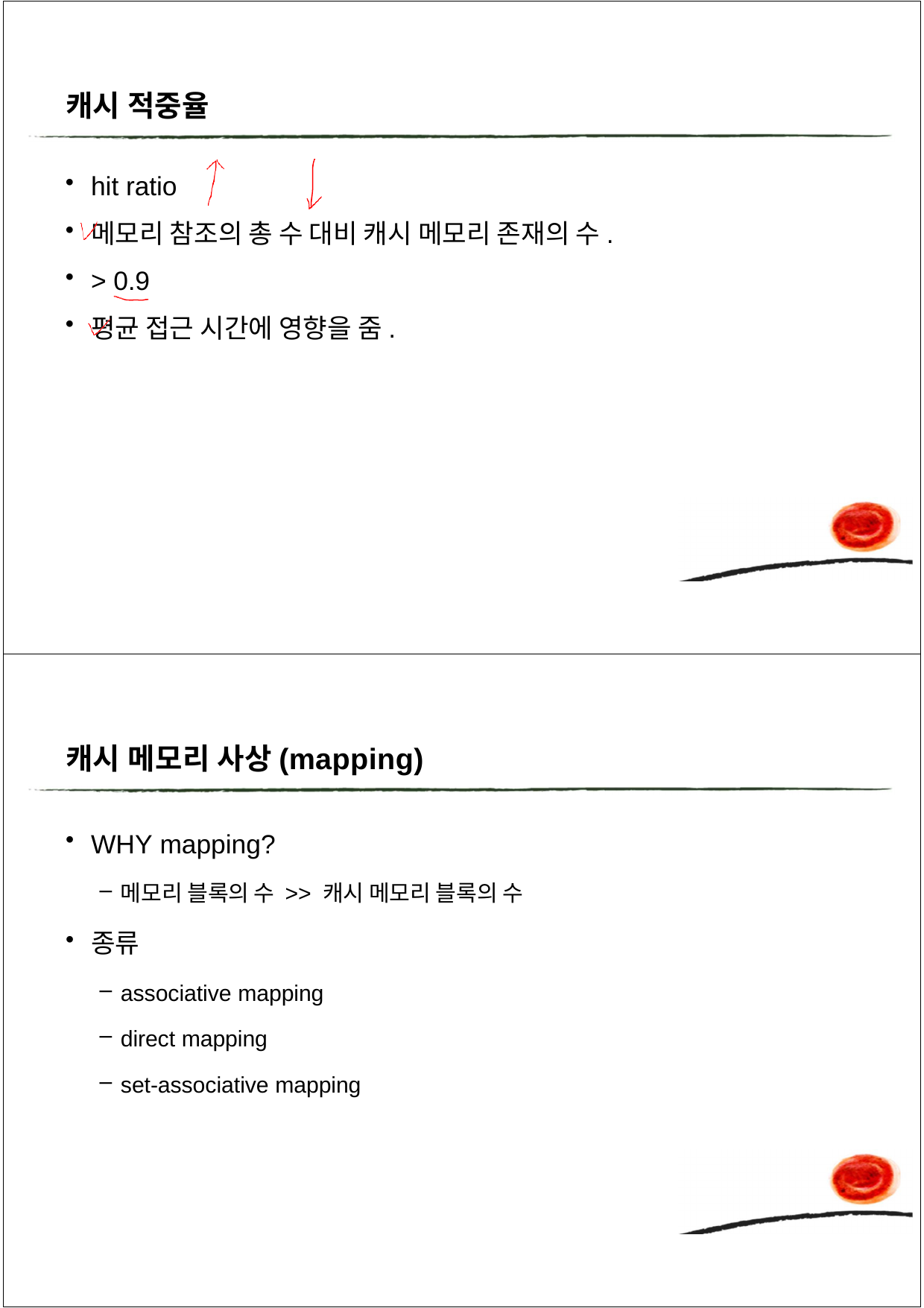

캐시 적중율

hit ratio
메모리 참조의 총 수 대비 캐시 메모리 존재의 수.
> 0.9
평균 접근 시간에 영향을 줌.

캐시 메모리 사상(mapping)

WHY mapping?
메모리 블록의 수 >> 캐시 메모리 블록의 수
종류
associative mapping
direct mapping
set-associative mapping